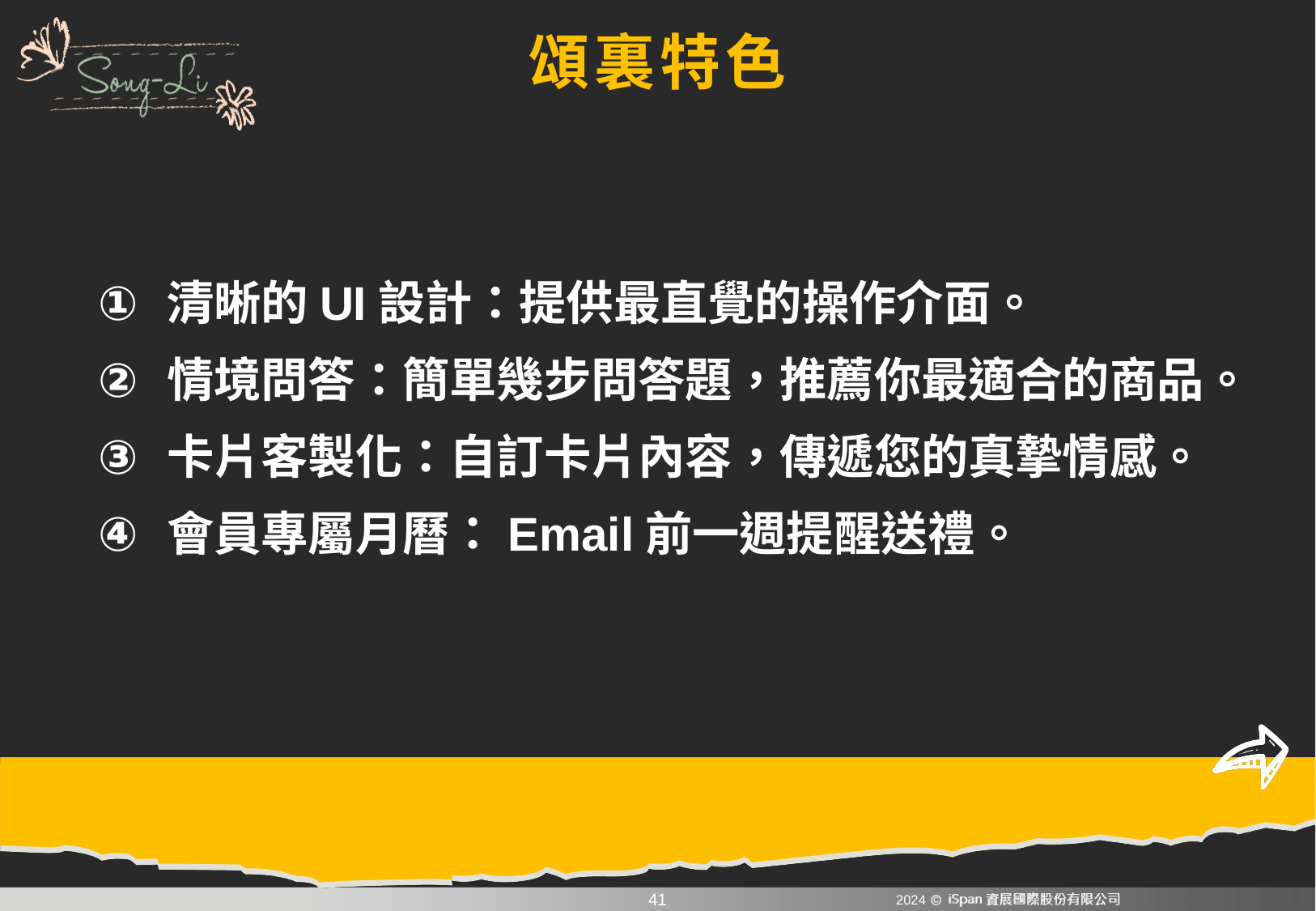

# 頌裏特色

清晰的UI設計：提供最直覺的操作介面。
情境問答：簡單幾步問答題，推薦你最適合的商品。
卡片客製化：自訂卡片內容，傳遞您的真摯情感。
會員專屬月曆：Email前一週提醒送禮。

2024